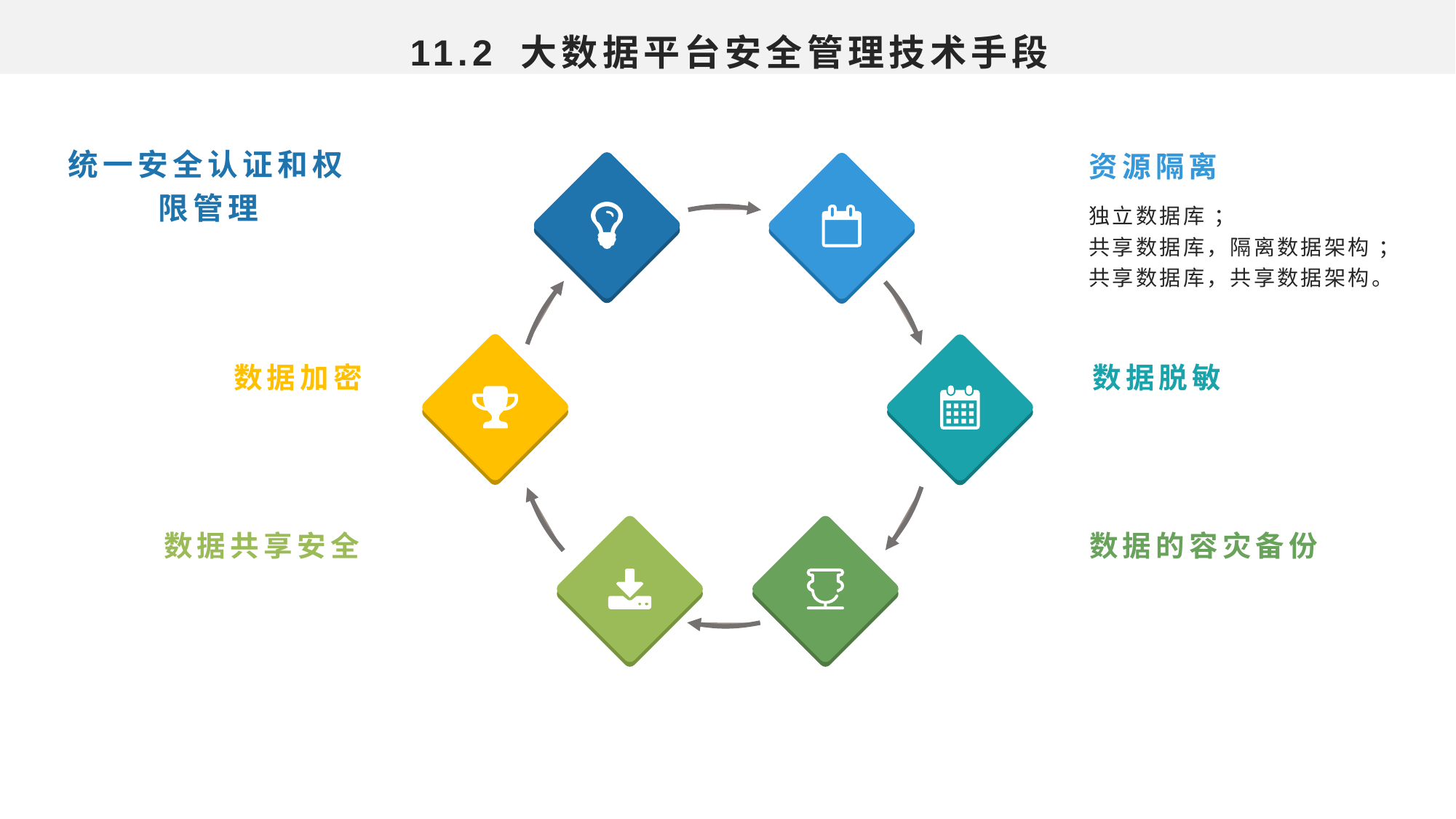

11.2 大数据平台安全管理技术手段
资源隔离

统一安全认证和权限管理
独立数据库 ；
共享数据库，隔离数据架构 ；
共享数据库，共享数据架构。

数据加密
数据脱敏

数据共享安全
数据的容灾备份